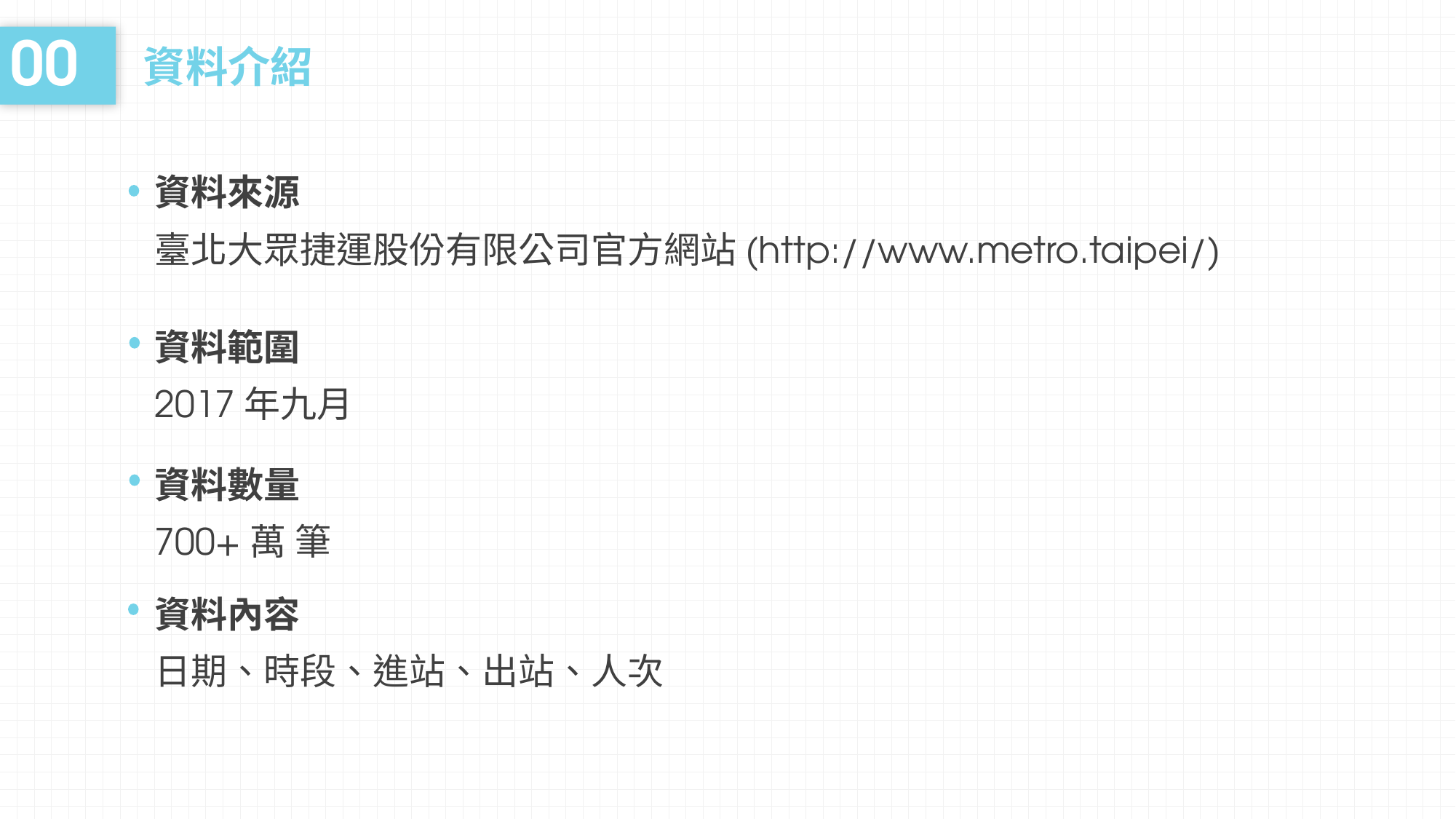

00
資料介紹
資料來源
臺北大眾捷運股份有限公司官方網站(http://www.metro.taipei/)

資料範圍
2017年九月

資料數量
700+萬 筆

資料內容
日期、時段、進站、出站、人次